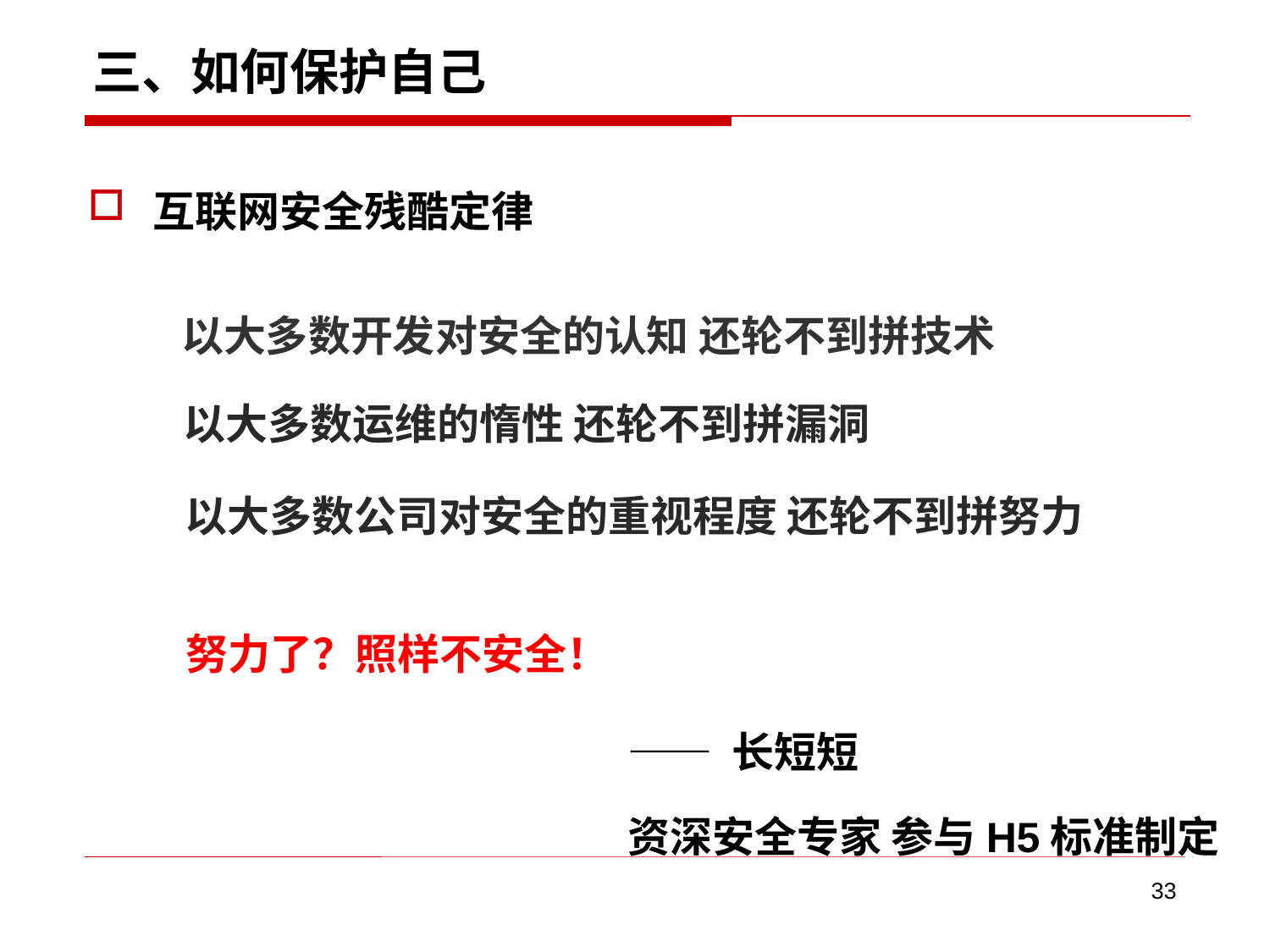

# 三、如何保护自己
互联网安全残酷定律
以大多数开发对安全的认知 还轮不到拼技术
以大多数运维的惰性 还轮不到拼漏洞
以大多数公司对安全的重视程度 还轮不到拼努力
努力了？照样不安全！
—— 长短短
资深安全专家 参与H5标准制定